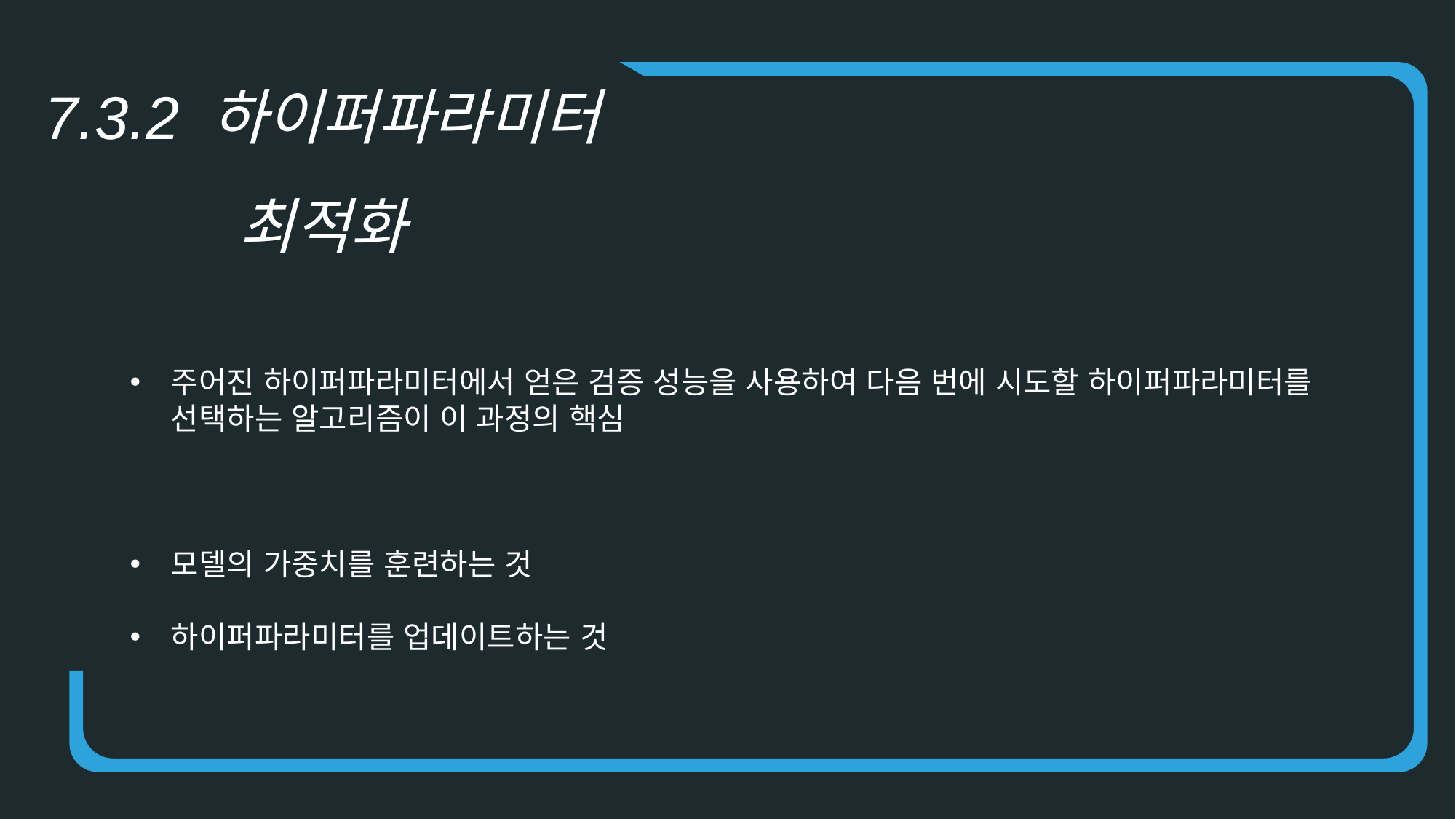

7.3.2 하이퍼파라미터 최적화

주어진 하이퍼파라미터에서 얻은 검증 성능을 사용하여 다음 번에 시도할 하이퍼파라미터를 선택하는 알고리즘이 이 과정의 핵심

모델의 가중치를 훈련하는 것

하이퍼파라미터를 업데이트하는 것